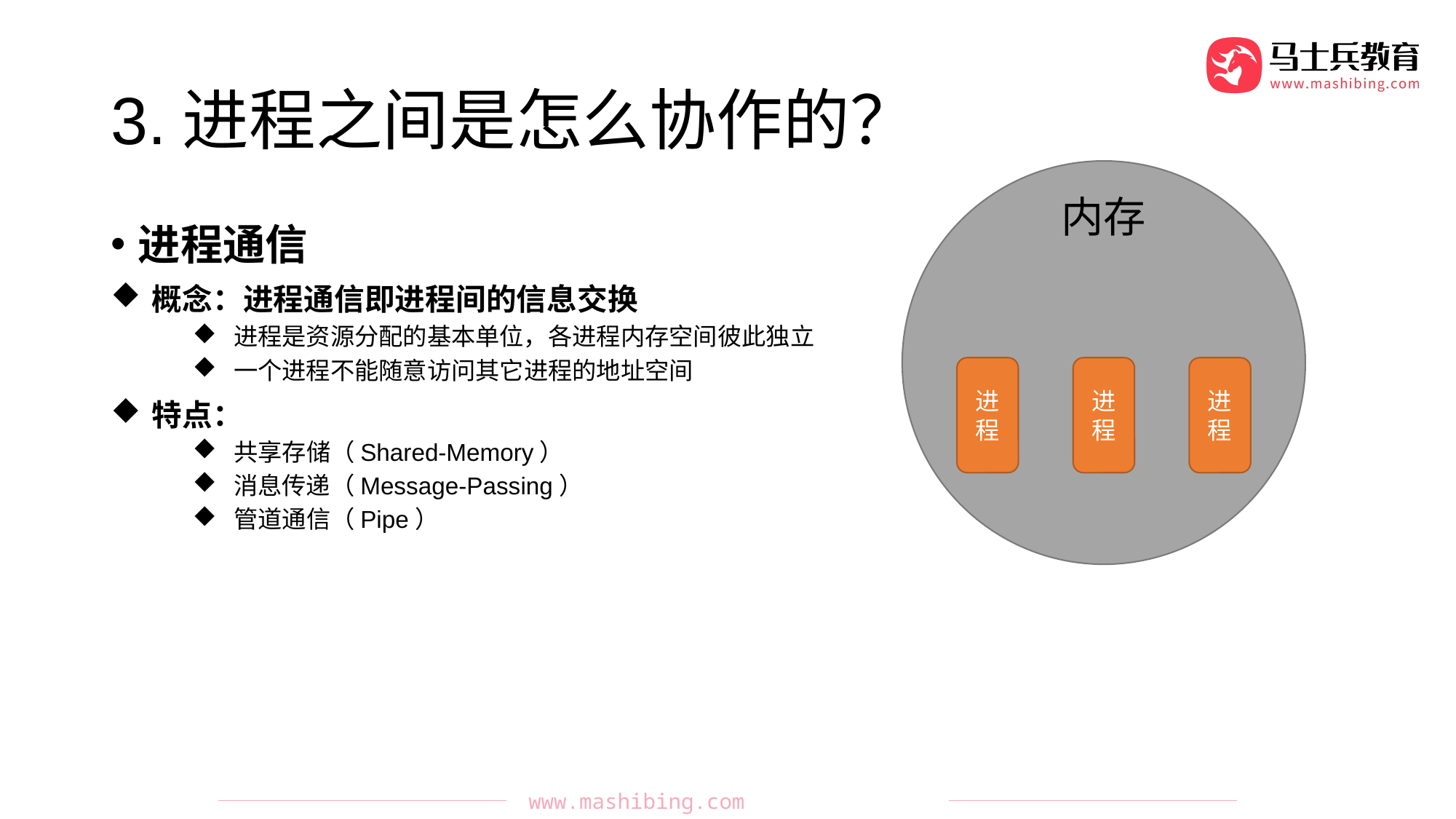

# 3.进程之间是怎么协作的？

内存
进程
进程
进程
进程通信
概念：进程通信即进程间的信息交换
进程是资源分配的基本单位，各进程内存空间彼此独立
一个进程不能随意访问其它进程的地址空间
特点：
共享存储（Shared-Memory）
消息传递（Message-Passing）
管道通信（Pipe）